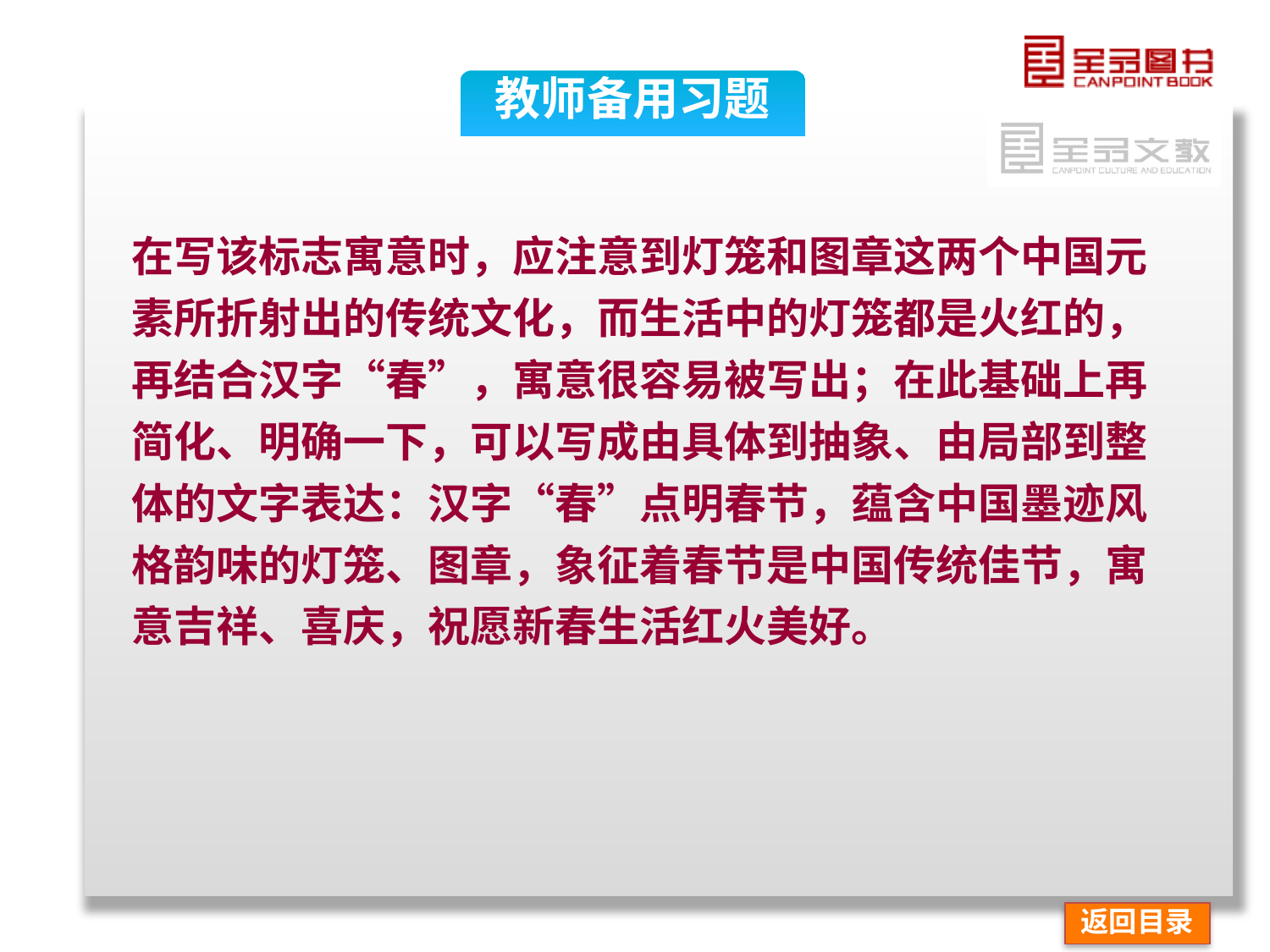

教师备用习题
在写该标志寓意时，应注意到灯笼和图章这两个中国元素所折射出的传统文化，而生活中的灯笼都是火红的，再结合汉字“春”，寓意很容易被写出；在此基础上再简化、明确一下，可以写成由具体到抽象、由局部到整体的文字表达：汉字“春”点明春节，蕴含中国墨迹风格韵味的灯笼、图章，象征着春节是中国传统佳节，寓意吉祥、喜庆，祝愿新春生活红火美好。
返回目录